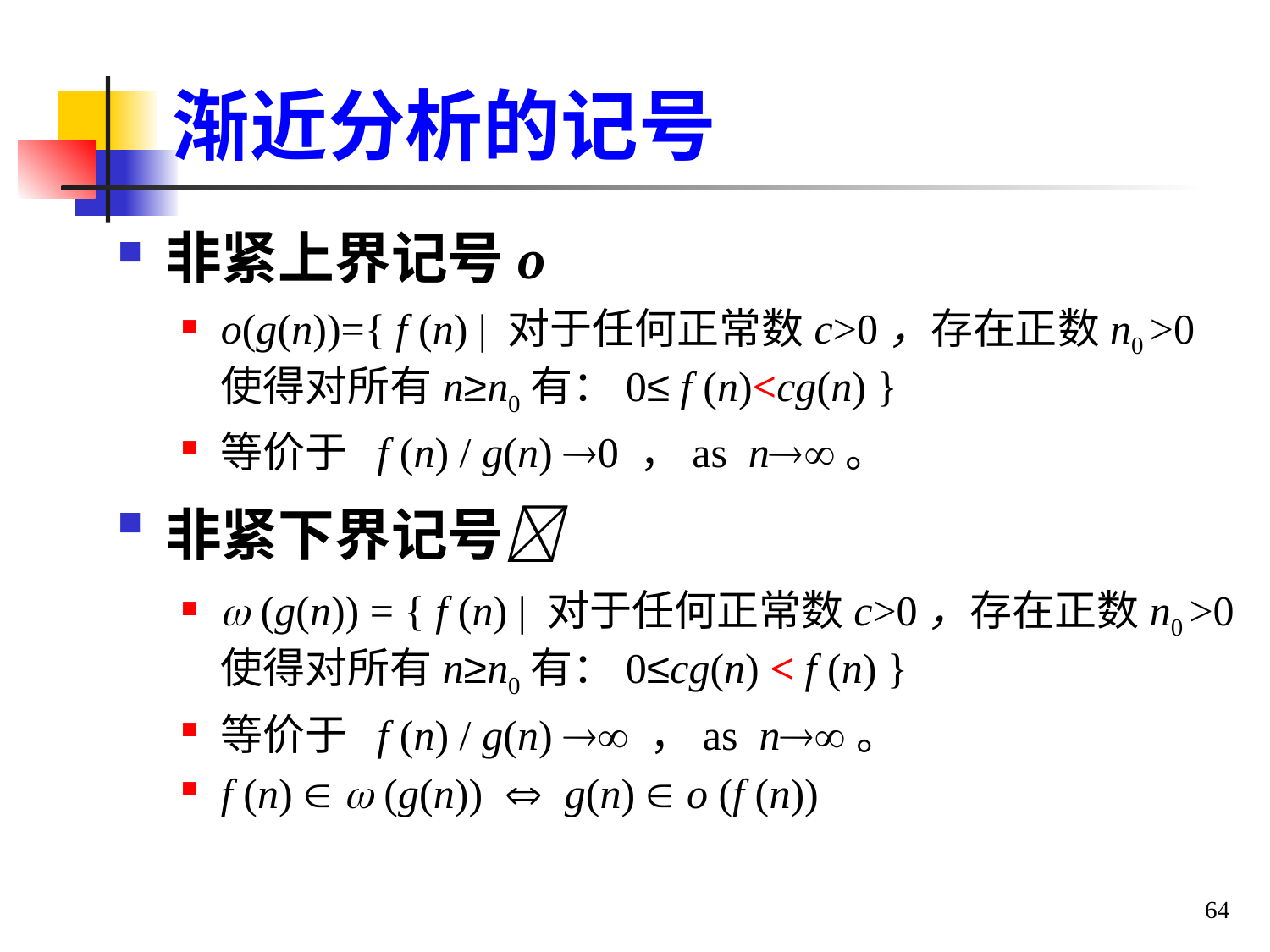

# 渐近分析的记号
非紧上界记号o
o(g(n))={ f (n) | 对于任何正常数c>0，存在正数n0 >0使得对所有n≥n0有：0≤ f (n)<cg(n) }
等价于  f (n) / g(n) →0 ，as  n→∞。
非紧下界记号ω
ω (g(n)) = { f (n) | 对于任何正常数c>0，存在正数n0 >0使得对所有n≥n0有：0≤cg(n) < f (n) }
等价于  f (n) / g(n) →∞ ，as  n→∞。
f (n) ∈ ω (g(n))  ⇔  g(n) ∈ o (f (n))
64